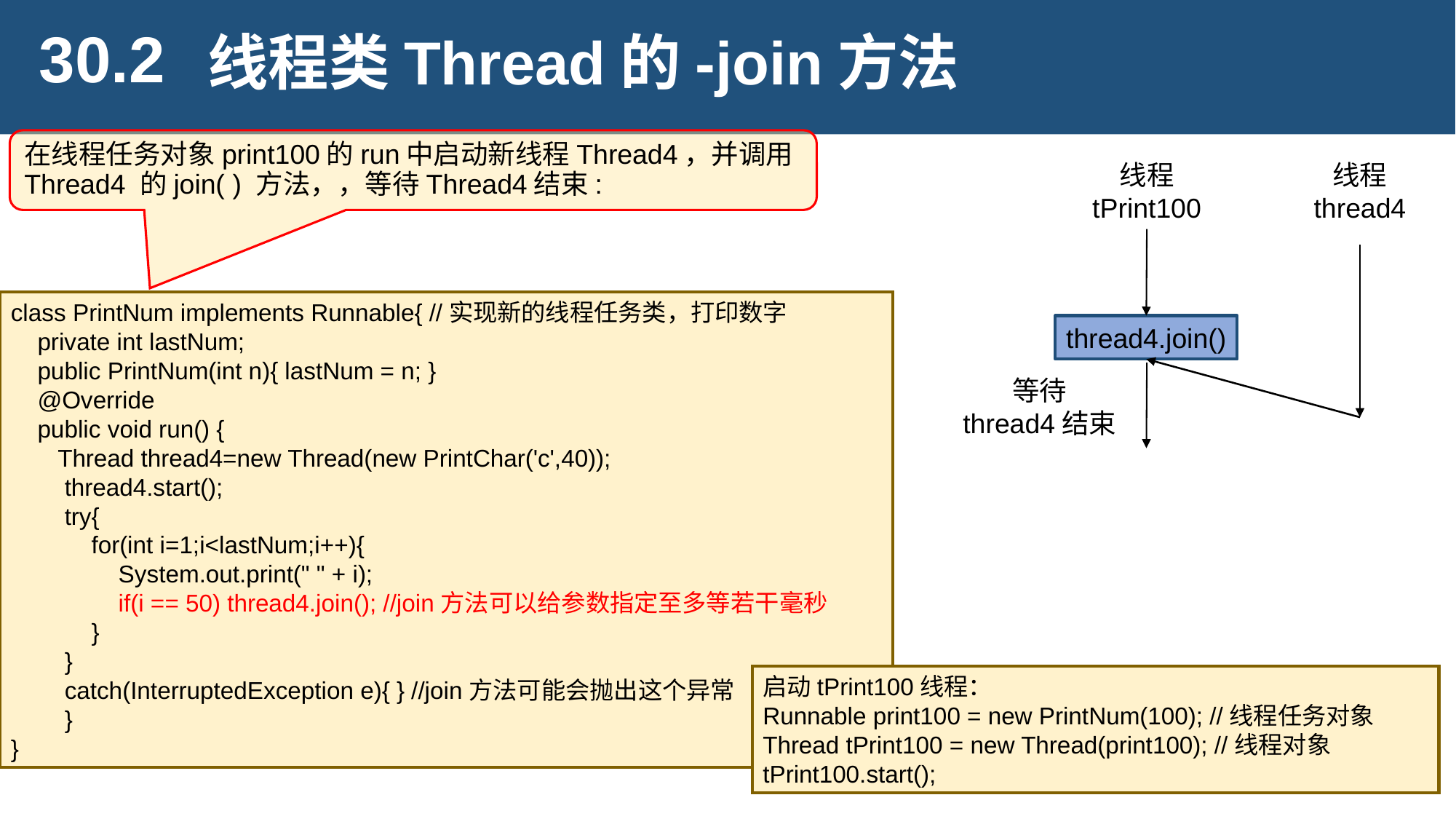

30.2
线程类Thread的-join方法
在线程任务对象print100的run中启动新线程Thread4，并调用Thread4 的join( ) 方法，，等待Thread4结束:
线程
thread4
线程
tPrint100

class PrintNum implements Runnable{ //实现新的线程任务类，打印数字
    private int lastNum;
    public PrintNum(int n){ lastNum = n; }
    @Override
    public void run() {
       Thread thread4=new Thread(new PrintChar('c',40));
        thread4.start();
        try{
            for(int i=1;i<lastNum;i++){
                System.out.print(" " + i);
                if(i == 50) thread4.join(); //join方法可以给参数指定至多等若干毫秒
            }
        }
        catch(InterruptedException e){ } //join方法可能会抛出这个异常
        }
}
thread4.join()
等待
thread4结束
启动tPrint100线程：
Runnable print100 = new PrintNum(100); //线程任务对象
Thread tPrint100 = new Thread(print100); //线程对象
tPrint100.start();